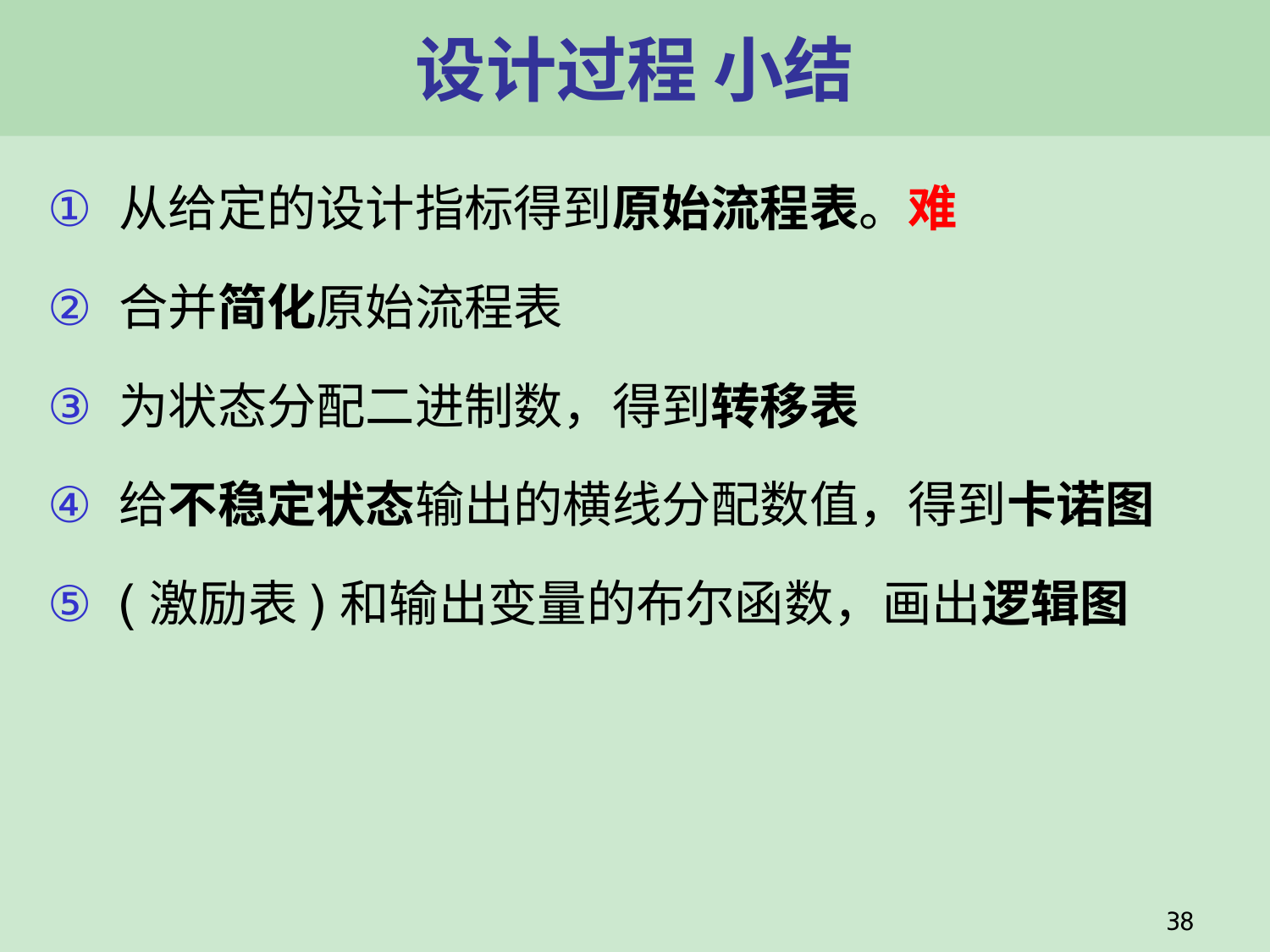

# 设计过程 小结
从给定的设计指标得到原始流程表。难
合并简化原始流程表
为状态分配二进制数，得到转移表
给不稳定状态输出的横线分配数值，得到卡诺图
(激励表)和输出变量的布尔函数，画出逻辑图
38